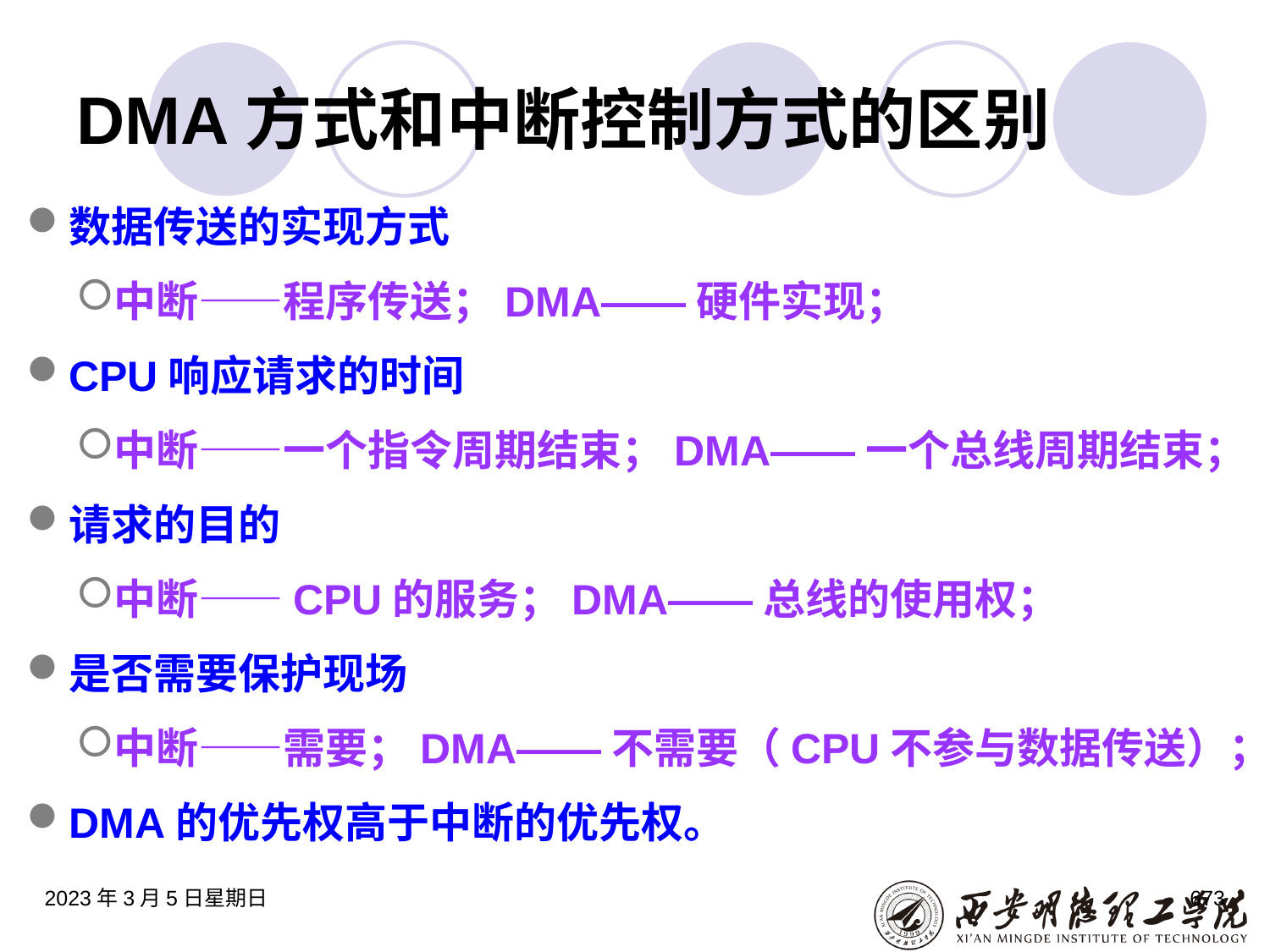

# DMA方式和中断控制方式的区别
数据传送的实现方式
中断——程序传送；DMA——硬件实现；
CPU响应请求的时间
中断——一个指令周期结束；DMA——一个总线周期结束；
请求的目的
中断——CPU的服务；DMA——总线的使用权；
是否需要保护现场
中断——需要；DMA——不需要（CPU不参与数据传送）；
DMA的优先权高于中断的优先权。
2023年3月5日星期日
673